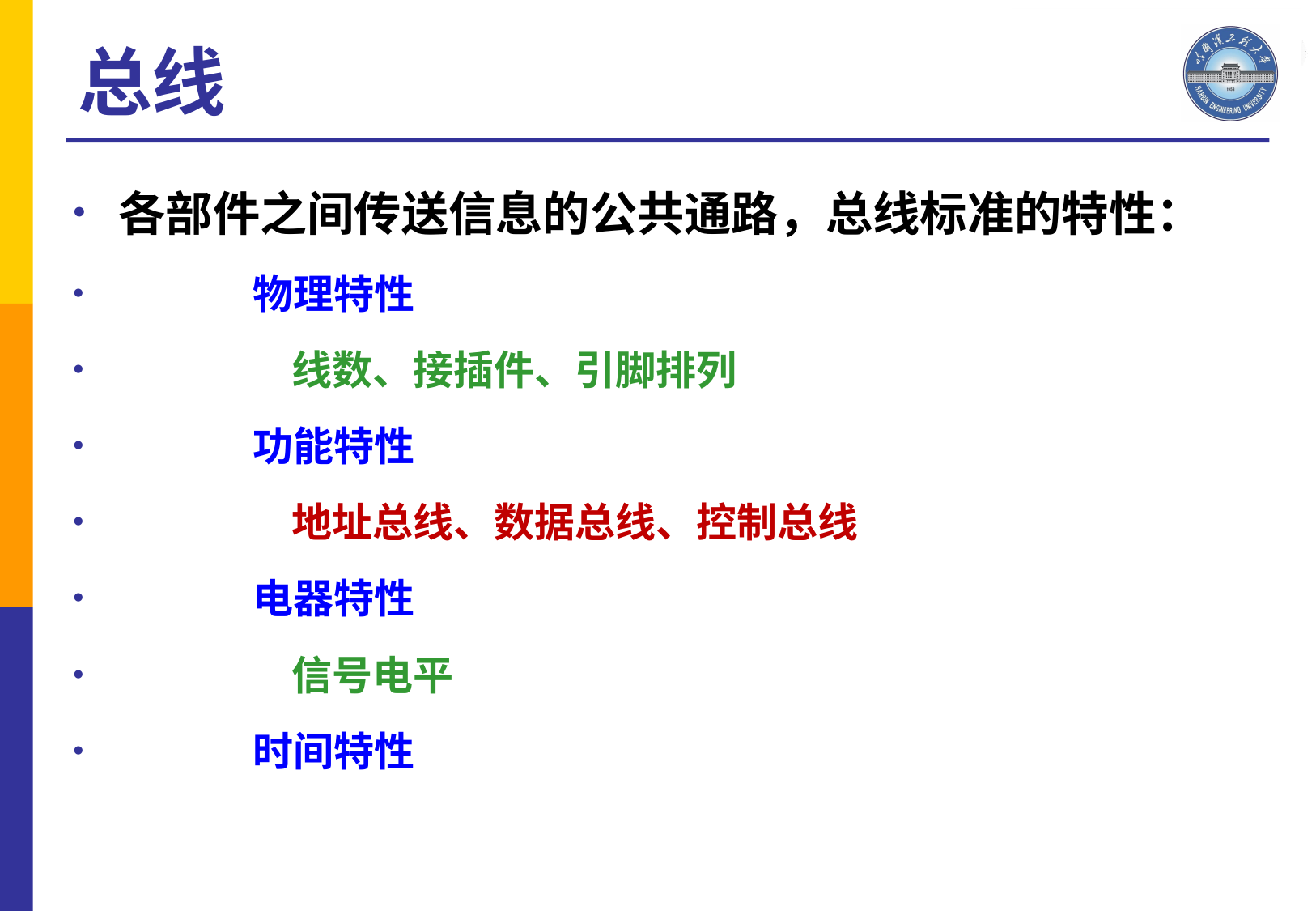

总线
各部件之间传送信息的公共通路，总线标准的特性：
		物理特性
			线数、接插件、引脚排列
		功能特性
			地址总线、数据总线、控制总线
		电器特性
			信号电平
		时间特性